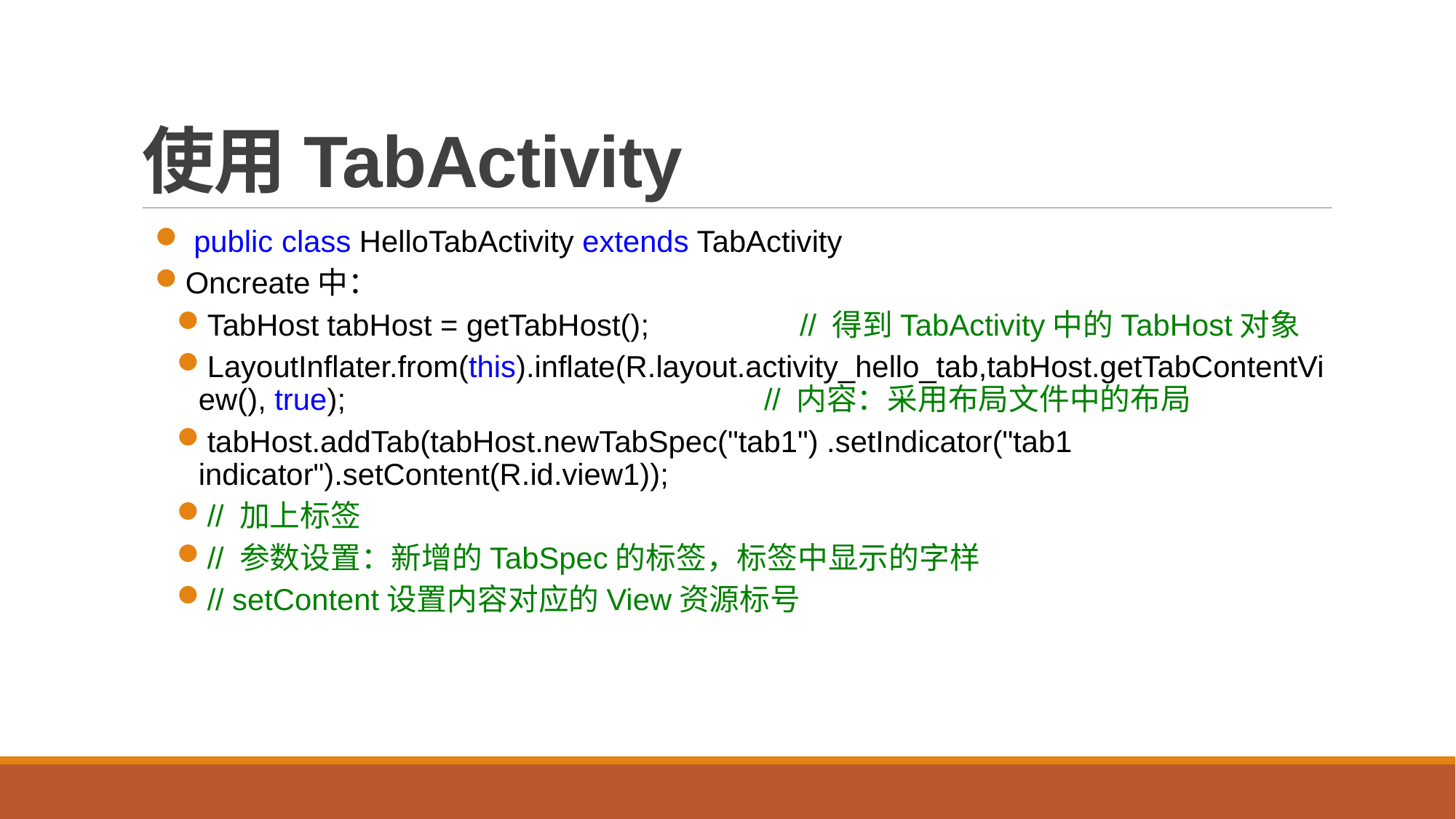

# 使用TabActivity
 public class HelloTabActivity extends TabActivity
Oncreate中：
TabHost tabHost = getTabHost();                  // 得到TabActivity中的TabHost对象
LayoutInflater.from(this).inflate(R.layout.activity_hello_tab,tabHost.getTabContentView(), true);                                                  // 内容：采用布局文件中的布局
tabHost.addTab(tabHost.newTabSpec("tab1") .setIndicator("tab1 indicator").setContent(R.id.view1));
// 加上标签
// 参数设置：新增的TabSpec的标签，标签中显示的字样
// setContent设置内容对应的View资源标号